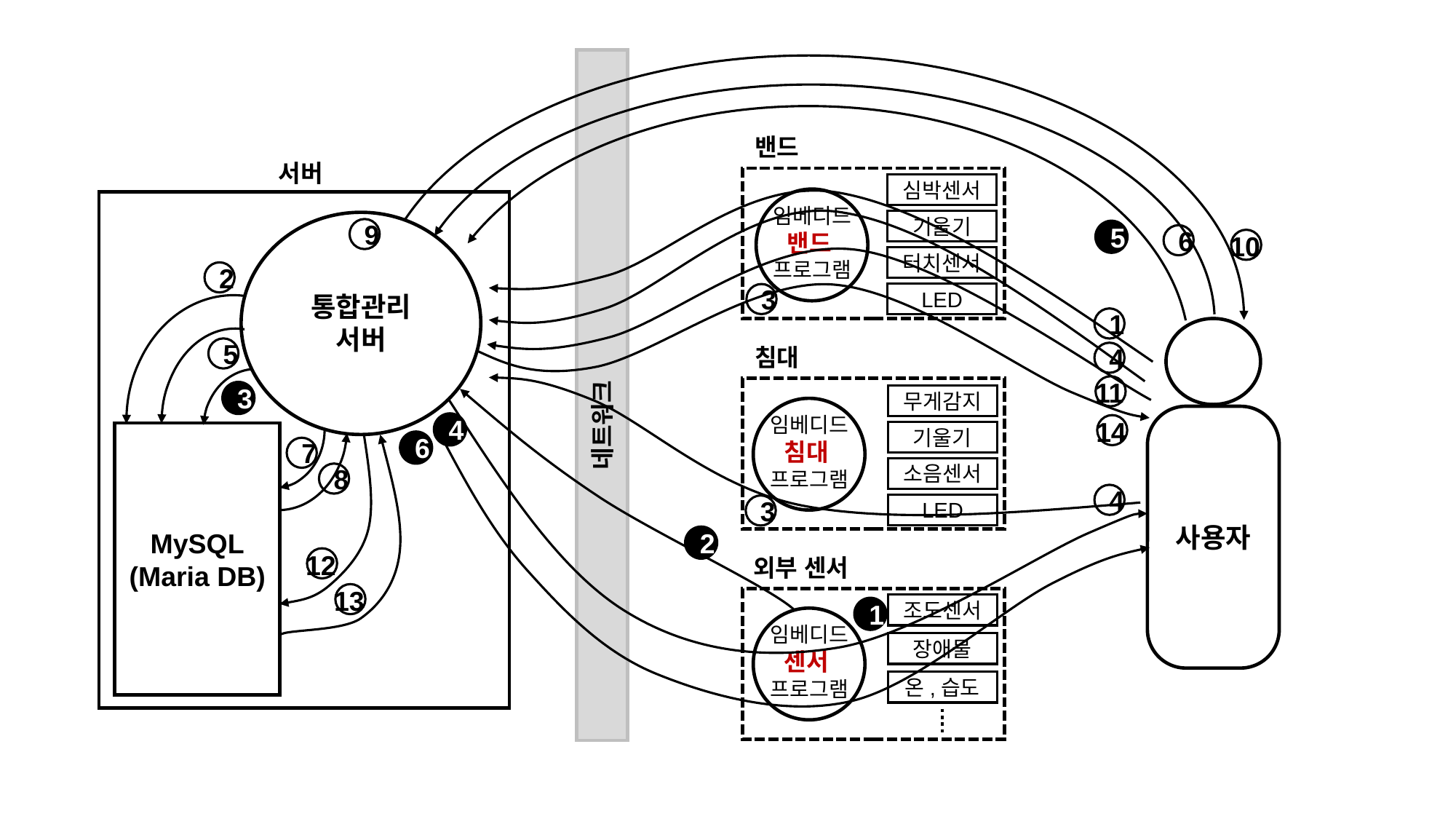

네트워크

밴드
서버

심박센서

임베디드
밴드
프로그램

기울기

9
5
10

6
터치센서

2
LED
3

통합관리
서버

1

사용자

침대
5

4

11

3
무게감지

임베디드
침대
프로그램

14

4
기울기
MySQL
(Maria DB)
6

7
소음센서
8
4
LED
3
2
12

외부 센서
13

조도센서
1

임베디드
센서
프로그램
장애물
온,습도